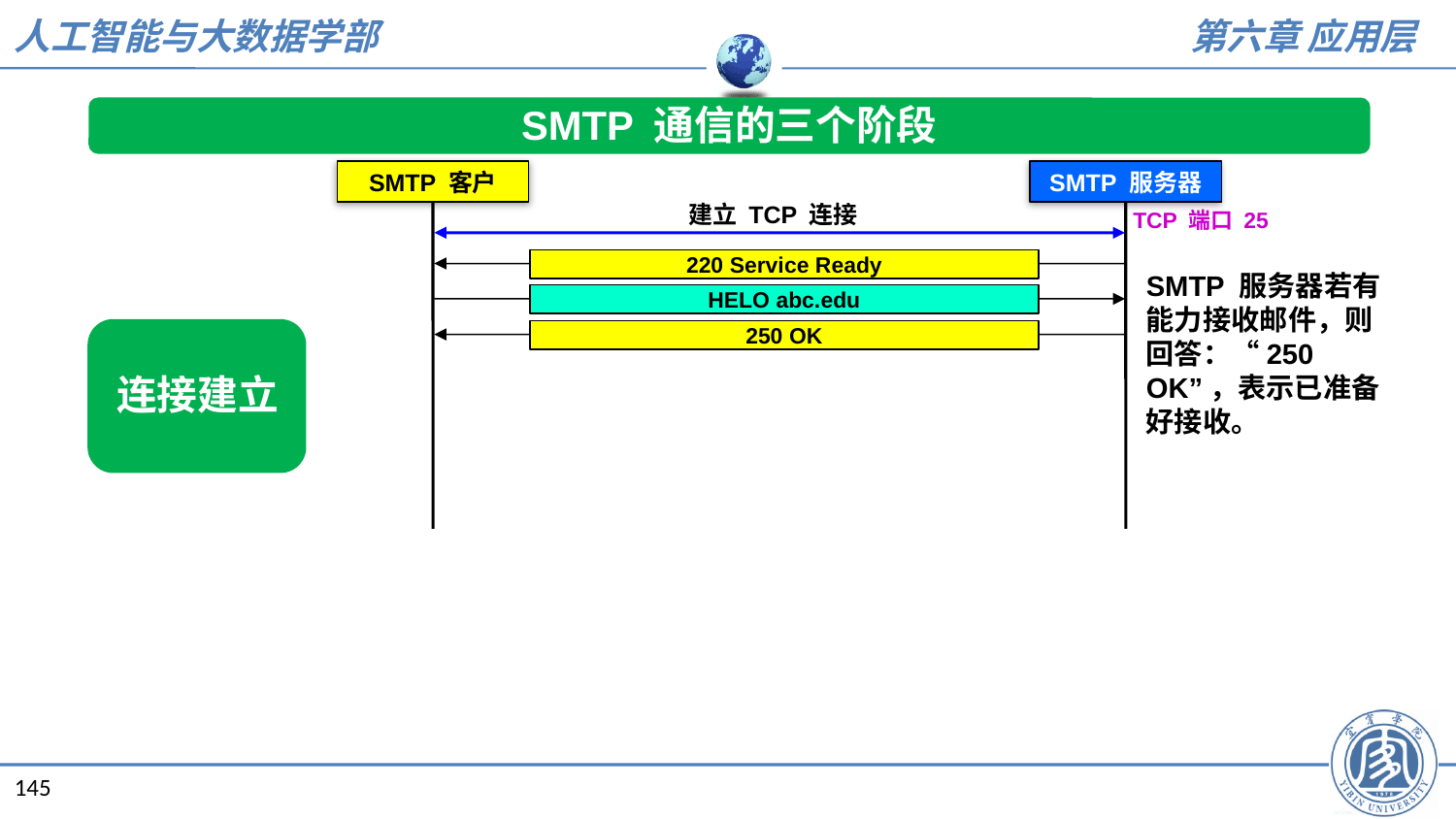

SMTP 通信的三个阶段

SMTP 客户
SMTP 服务器
建立 TCP 连接

TCP 端口 25
220 Service Ready

SMTP 服务器若有能力接收邮件，则回答：“250 OK”，表示已准备好接收。
HELO abc.edu

250 OK

连接建立
145